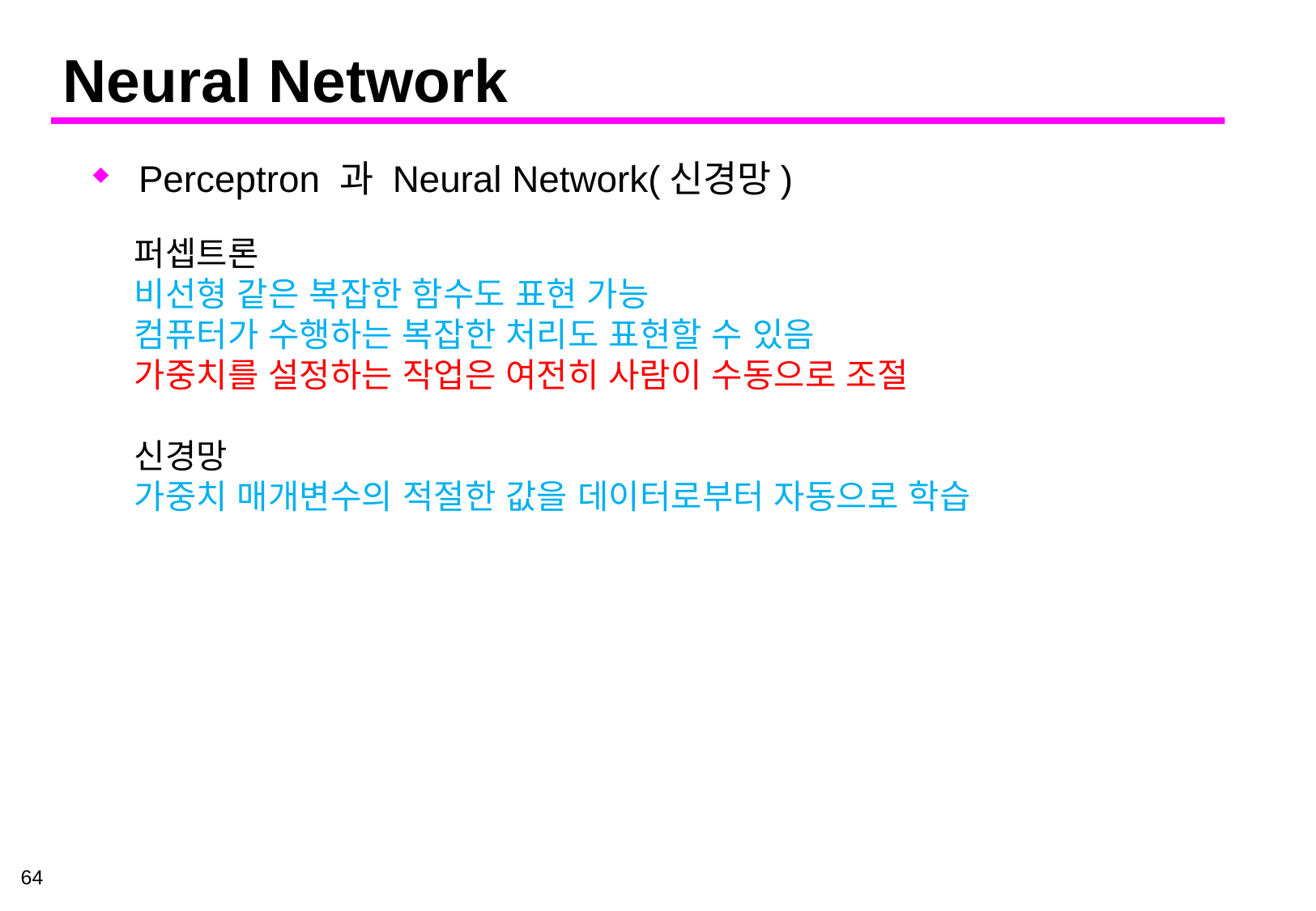

# Neural Network
Perceptron 과 Neural Network(신경망)

퍼셉트론
비선형 같은 복잡한 함수도 표현 가능
컴퓨터가 수행하는 복잡한 처리도 표현할 수 있음
가중치를 설정하는 작업은 여전히 사람이 수동으로 조절

신경망
가중치 매개변수의 적절한 값을 데이터로부터 자동으로 학습
64